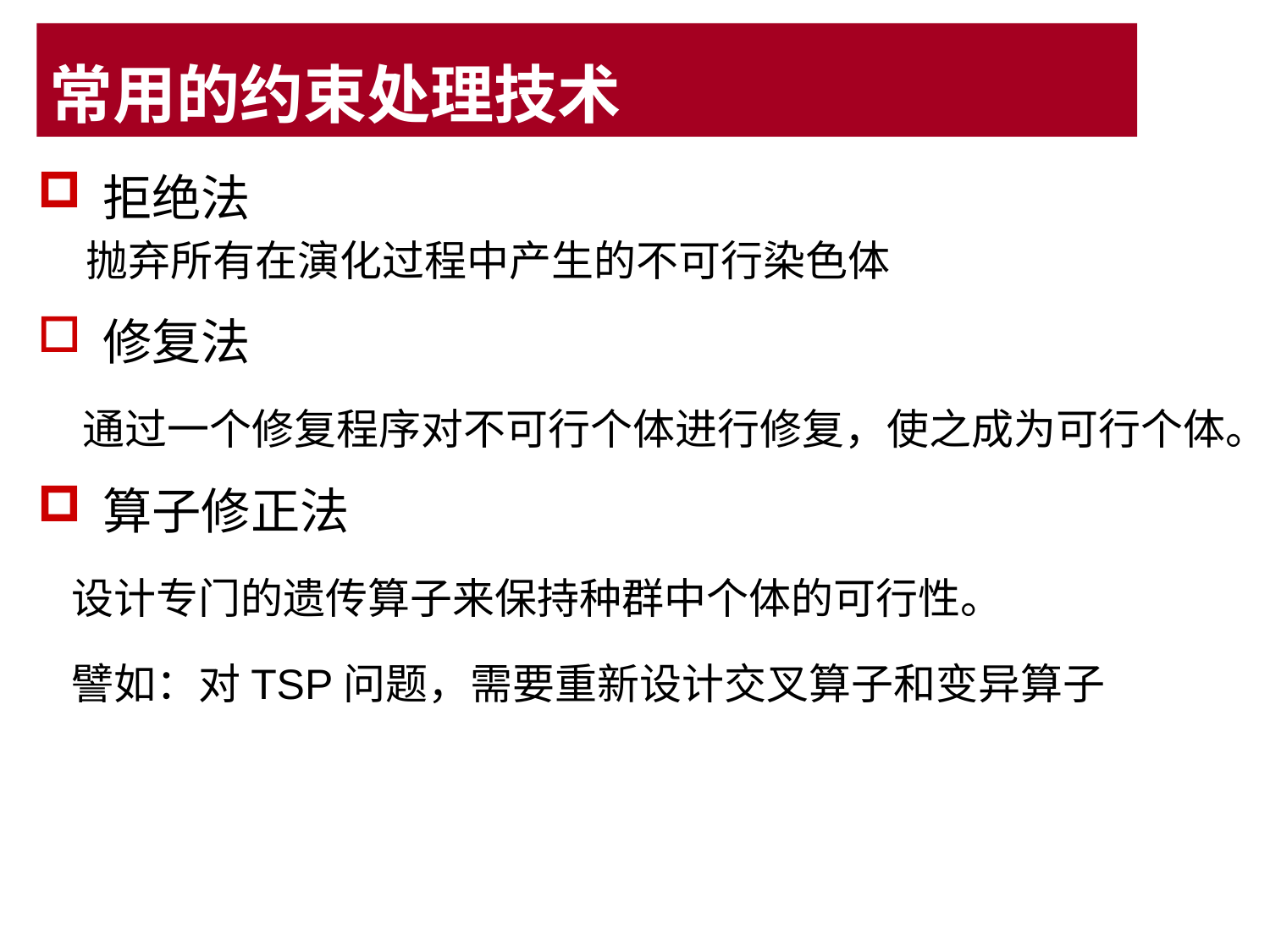

# 常用的约束处理技术
拒绝法
    抛弃所有在演化过程中产生的不可行染色体
修复法
   通过一个修复程序对不可行个体进行修复，使之成为可行个体。
算子修正法
  设计专门的遗传算子来保持种群中个体的可行性。
  譬如：对TSP问题，需要重新设计交叉算子和变异算子